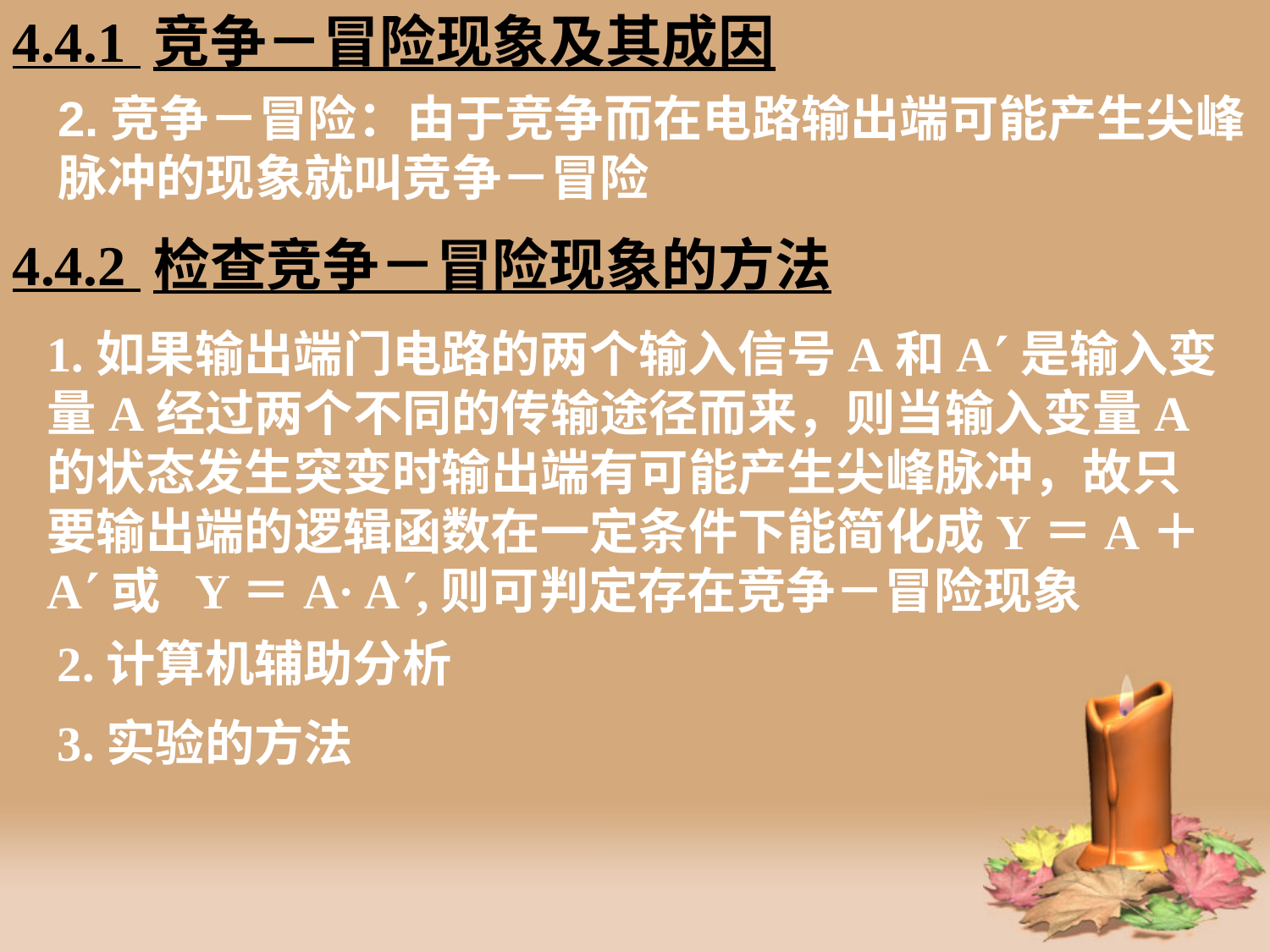

4.4.1 竞争－冒险现象及其成因
# 2.竞争－冒险：由于竞争而在电路输出端可能产生尖峰脉冲的现象就叫竞争－冒险
4.4.2 检查竞争－冒险现象的方法
1.如果输出端门电路的两个输入信号A和A′是输入变量A经过两个不同的传输途径而来，则当输入变量A的状态发生突变时输出端有可能产生尖峰脉冲，故只要输出端的逻辑函数在一定条件下能简化成Y＝A＋ A′或  Y＝A· A′,则可判定存在竞争－冒险现象
2.计算机辅助分析
3.实验的方法